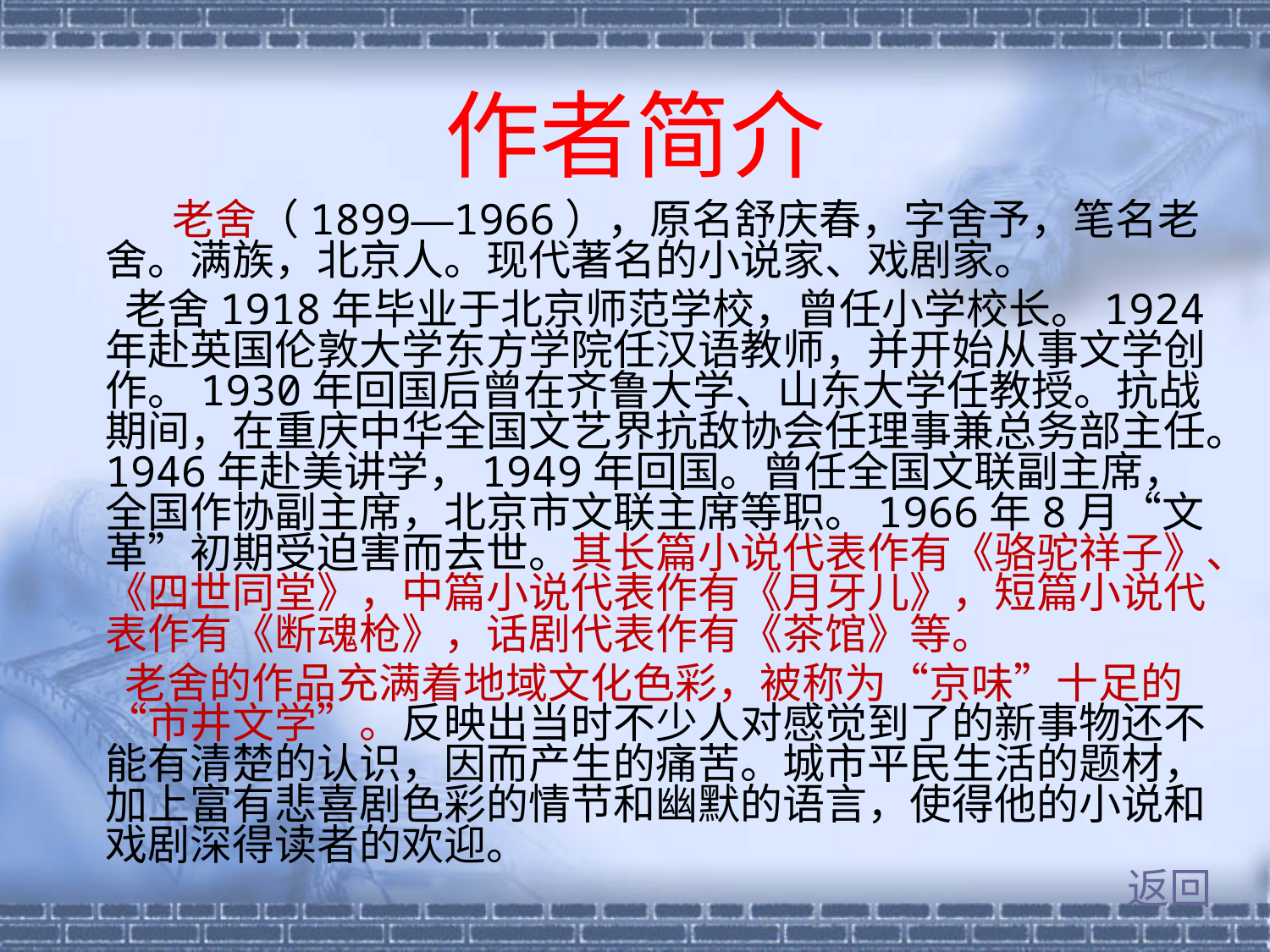

# 作者简介
           老舍（1899—1966），原名舒庆春，字舍予，笔名老舍。满族，北京人。现代著名的小说家、戏剧家。
      老舍1918年毕业于北京师范学校，曾任小学校长。1924年赴英国伦敦大学东方学院任汉语教师，并开始从事文学创作。1930年回国后曾在齐鲁大学、山东大学任教授。抗战期间，在重庆中华全国文艺界抗敌协会任理事兼总务部主任。1946年赴美讲学，1949年回国。曾任全国文联副主席，全国作协副主席，北京市文联主席等职。1966年8月“文革”初期受迫害而去世。其长篇小说代表作有《骆驼祥子》、《四世同堂》，中篇小说代表作有《月牙儿》，短篇小说代表作有《断魂枪》，话剧代表作有《茶馆》等。
      老舍的作品充满着地域文化色彩，被称为“京味”十足的“市井文学”。反映出当时不少人对感觉到了的新事物还不能有清楚的认识，因而产生的痛苦。城市平民生活的题材，加上富有悲喜剧色彩的情节和幽默的语言，使得他的小说和戏剧深得读者的欢迎。
返回